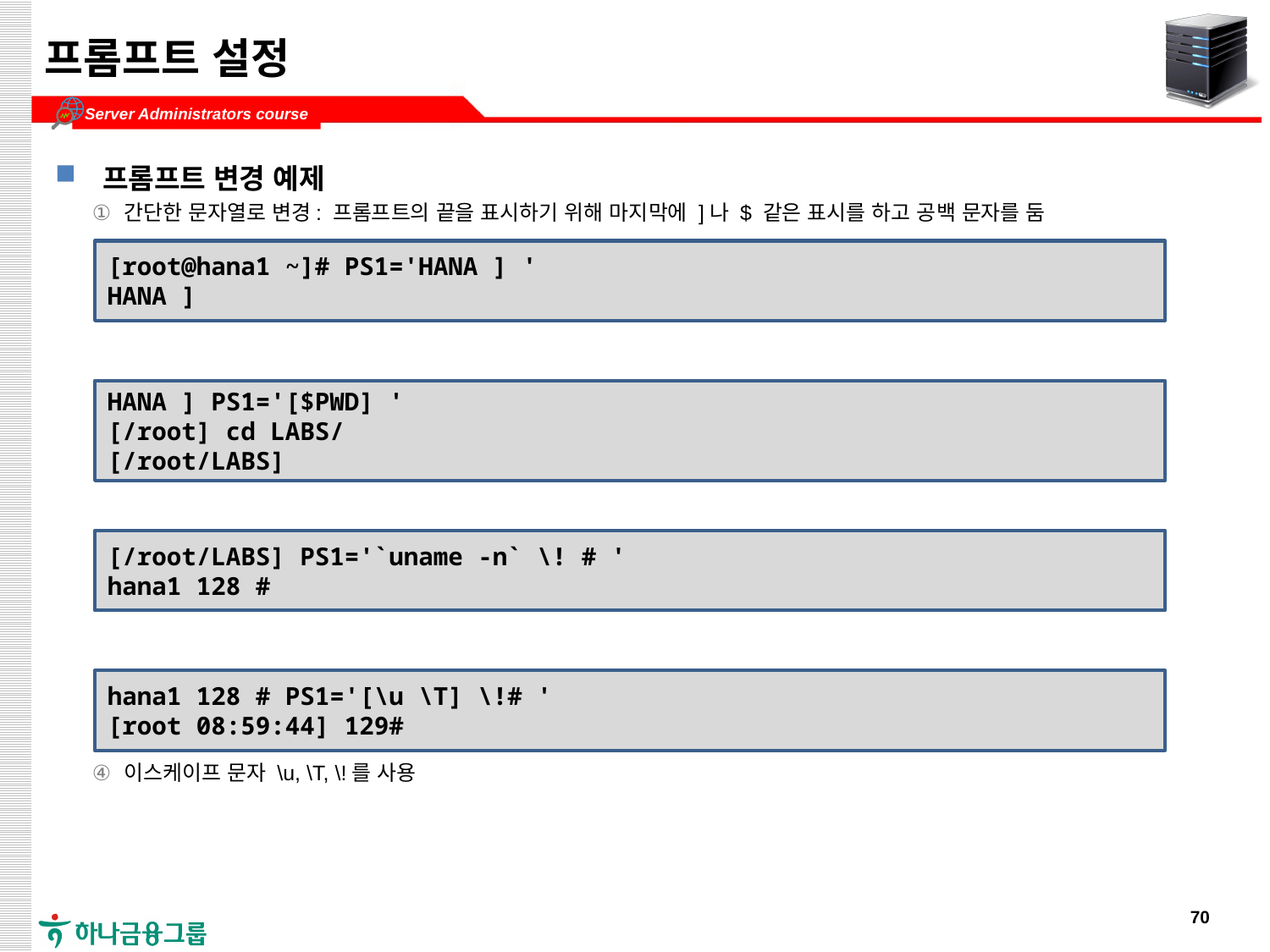

# 프롬프트 설정
프롬프트 변경 예제
간단한 문자열로 변경: 프롬프트의 끝을 표시하기 위해 마지막에 ]나 $ 같은 표시를 하고 공백 문자를 둠

 환경 변수를 사용:  프롬프트에 현재 작업 디렉터리가 출력

명령의 실행 결과를 사용: 특수 문자 `` `를 이용, uname -n 명령은 호스트 이름을 출력

이스케이프 문자 \u, \T, \!를 사용
[root@hana1 ~]# PS1='HANA ] '
HANA ]
HANA ] PS1='[$PWD] '
[/root] cd LABS/
[/root/LABS]
[/root/LABS] PS1='`uname -n` \! # '
hana1 128 #
hana1 128 # PS1='[\u \T] \!# '
[root 08:59:44] 129#